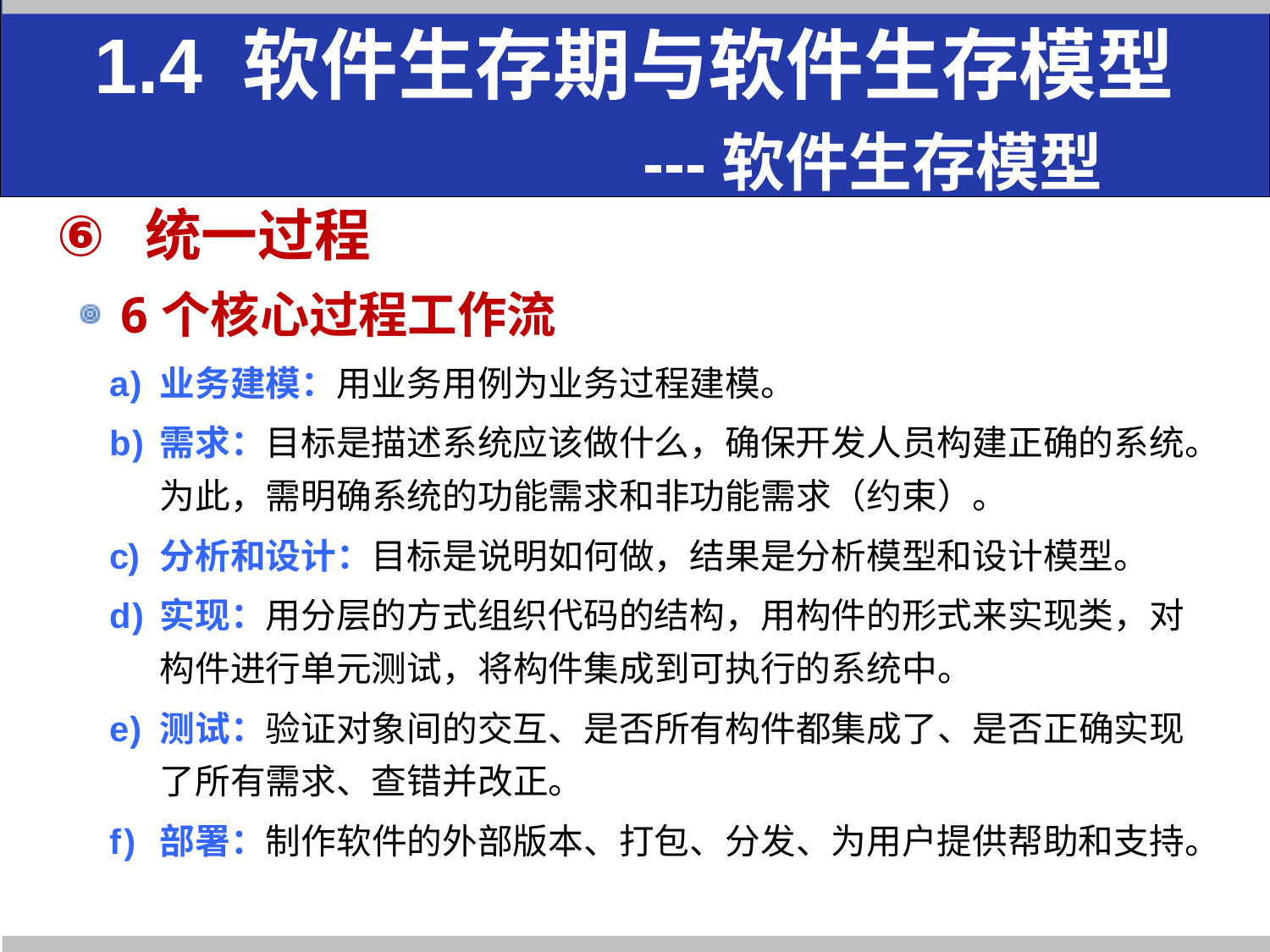

# 1.4 软件生存期与软件生存模型 ---软件生存模型
统一过程
6个核心过程工作流
业务建模：用业务用例为业务过程建模。
需求：目标是描述系统应该做什么，确保开发人员构建正确的系统。为此，需明确系统的功能需求和非功能需求（约束）。
分析和设计：目标是说明如何做，结果是分析模型和设计模型。
实现：用分层的方式组织代码的结构，用构件的形式来实现类，对构件进行单元测试，将构件集成到可执行的系统中。
测试：验证对象间的交互、是否所有构件都集成了、是否正确实现了所有需求、查错并改正。
部署：制作软件的外部版本、打包、分发、为用户提供帮助和支持。

83